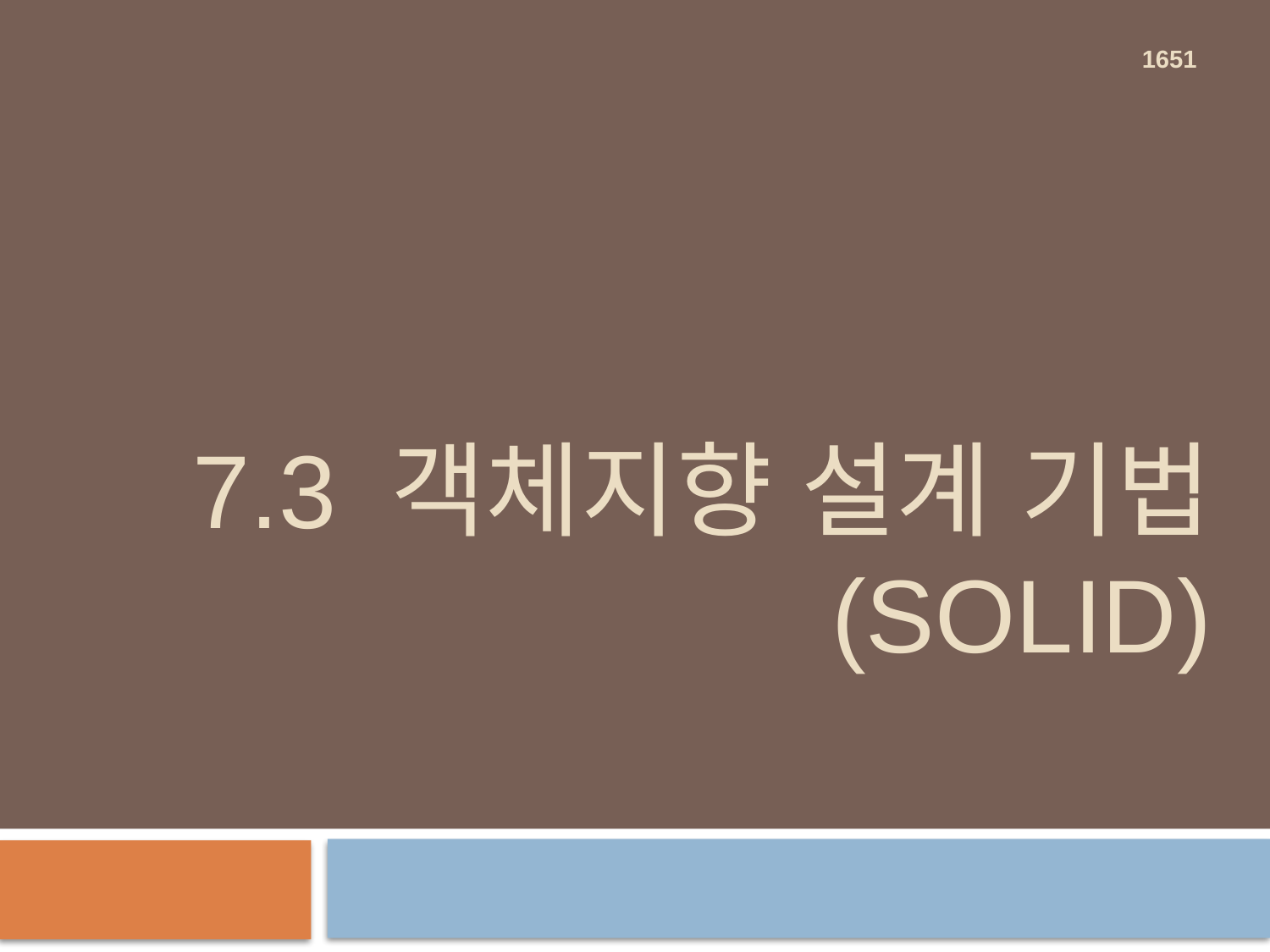

1651
# 7.3 객체지향 설계 기법 (Solid)